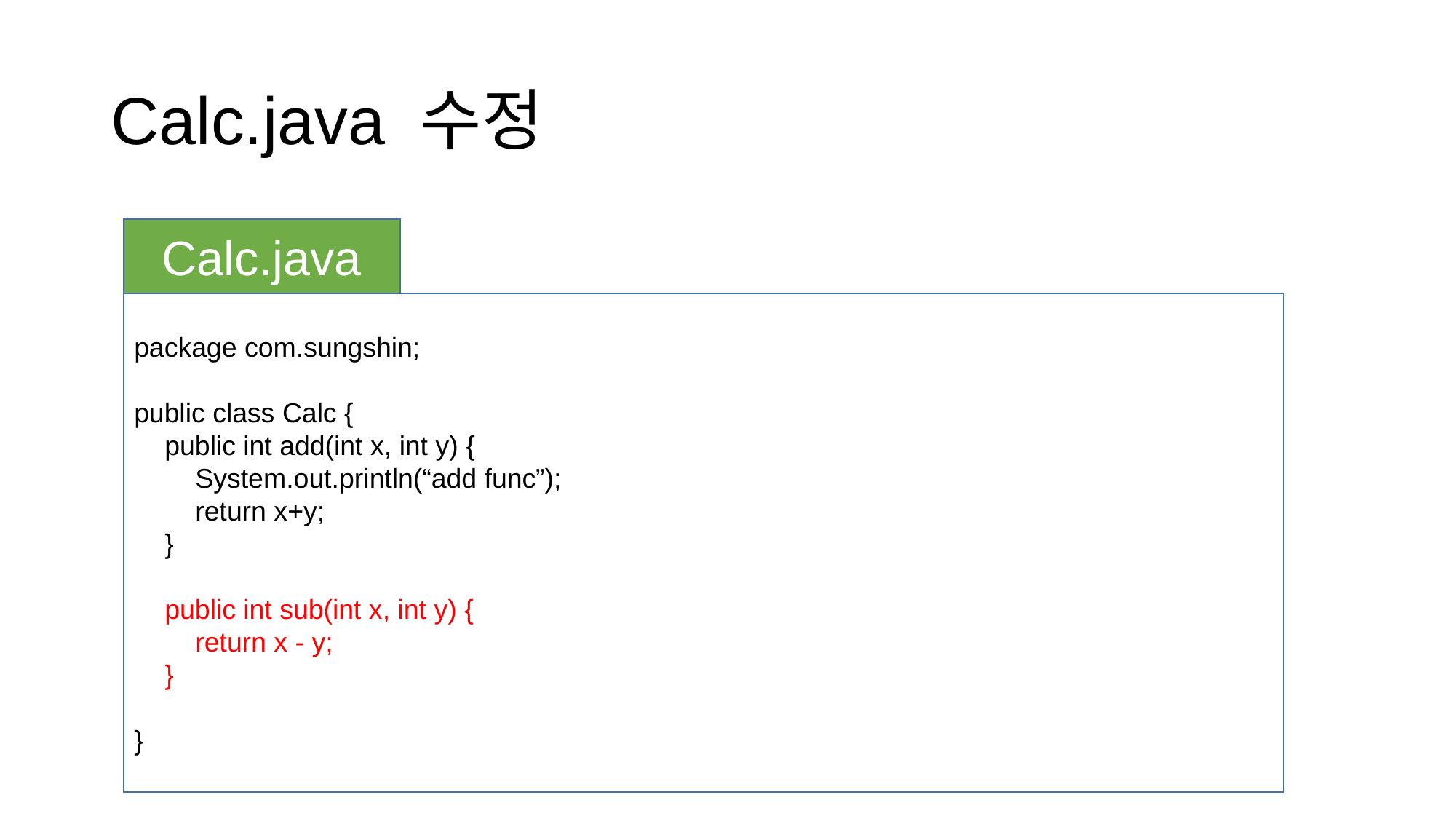

# Calc.java 수정
Calc.java
package com.sungshin;

public class Calc {
    public int add(int x, int y) {
        System.out.println(“add func”);
        return x+y;
    }

    public int sub(int x, int y) {
        return x - y;
    }

}